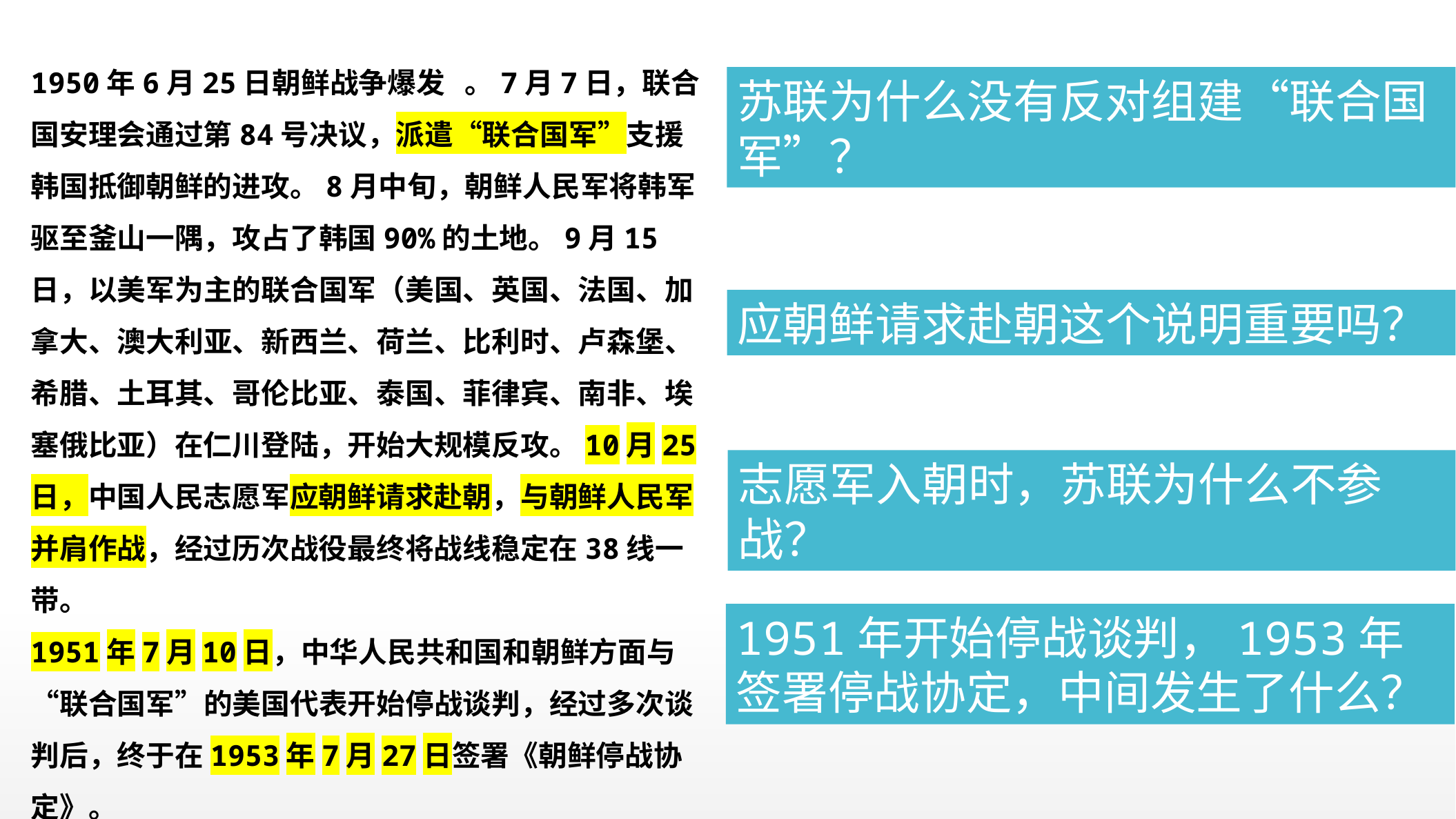

1950年6月25日朝鲜战争爆发   。7月7日，联合国安理会通过第84号决议，派遣“联合国军”支援韩国抵御朝鲜的进攻。8月中旬，朝鲜人民军将韩军驱至釜山一隅，攻占了韩国90%的土地。9月15日，以美军为主的联合国军（美国、英国、法国、加拿大、澳大利亚、新西兰、荷兰、比利时、卢森堡、希腊、土耳其、哥伦比亚、泰国、菲律宾、南非、埃塞俄比亚）在仁川登陆，开始大规模反攻。10月25日，中国人民志愿军应朝鲜请求赴朝，与朝鲜人民军并肩作战，经过历次战役最终将战线稳定在38线一带。
1951年7月10日，中华人民共和国和朝鲜方面与“联合国军”的美国代表开始停战谈判，经过多次谈判后，终于在1953年7月27日签署《朝鲜停战协定》。
苏联为什么没有反对组建“联合国军”？
应朝鲜请求赴朝这个说明重要吗？
志愿军入朝时，苏联为什么不参战？
1951年开始停战谈判，1953年签署停战协定，中间发生了什么？